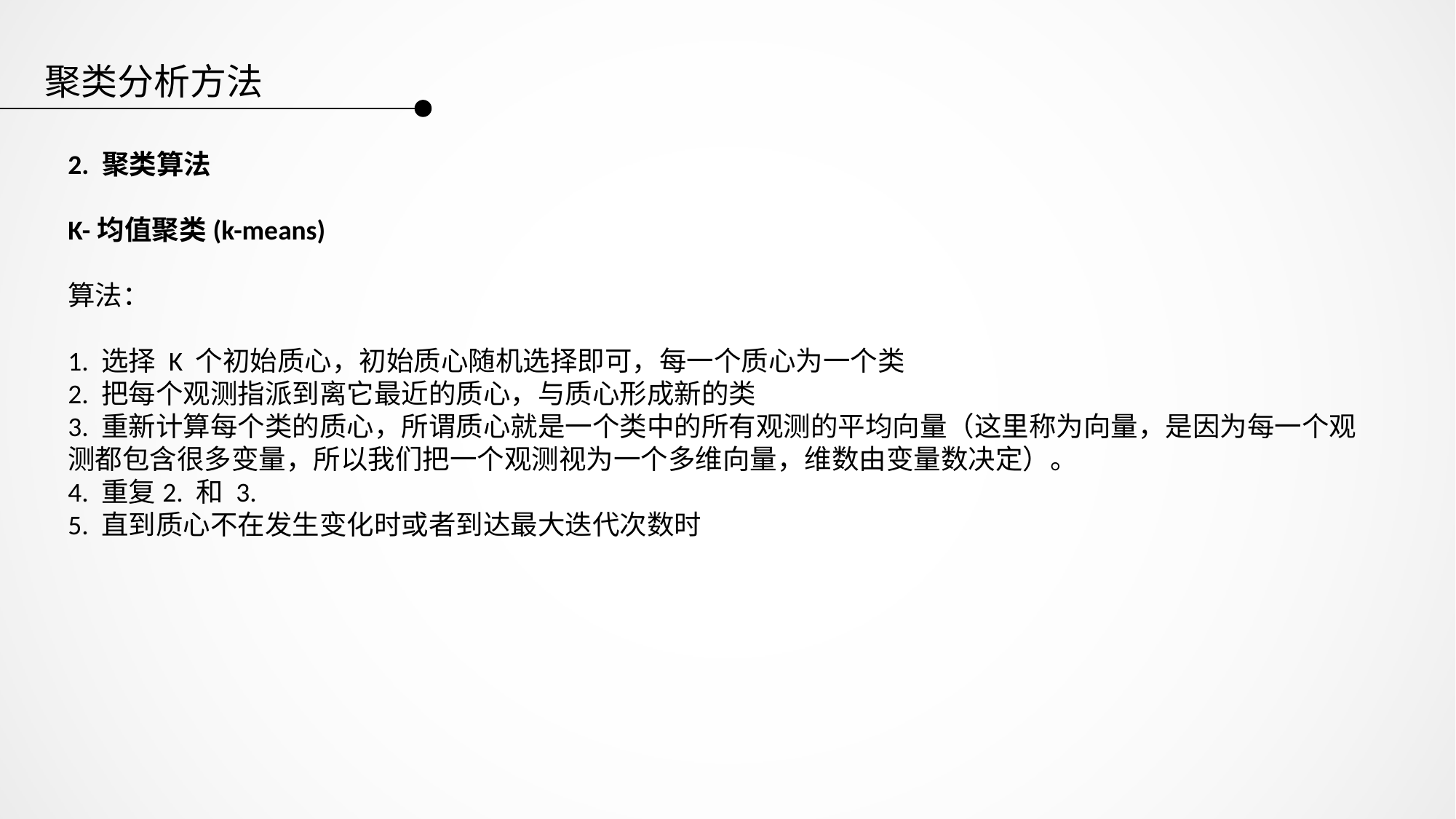

聚类分析方法

2. 聚类算法

K-均值聚类(k-means)
算法：

1. 选择 K 个初始质心，初始质心随机选择即可，每一个质心为一个类
2. 把每个观测指派到离它最近的质心，与质心形成新的类
3. 重新计算每个类的质心，所谓质心就是一个类中的所有观测的平均向量（这里称为向量，是因为每一个观测都包含很多变量，所以我们把一个观测视为一个多维向量，维数由变量数决定）。
4. 重复2. 和 3.
5. 直到质心不在发生变化时或者到达最大迭代次数时